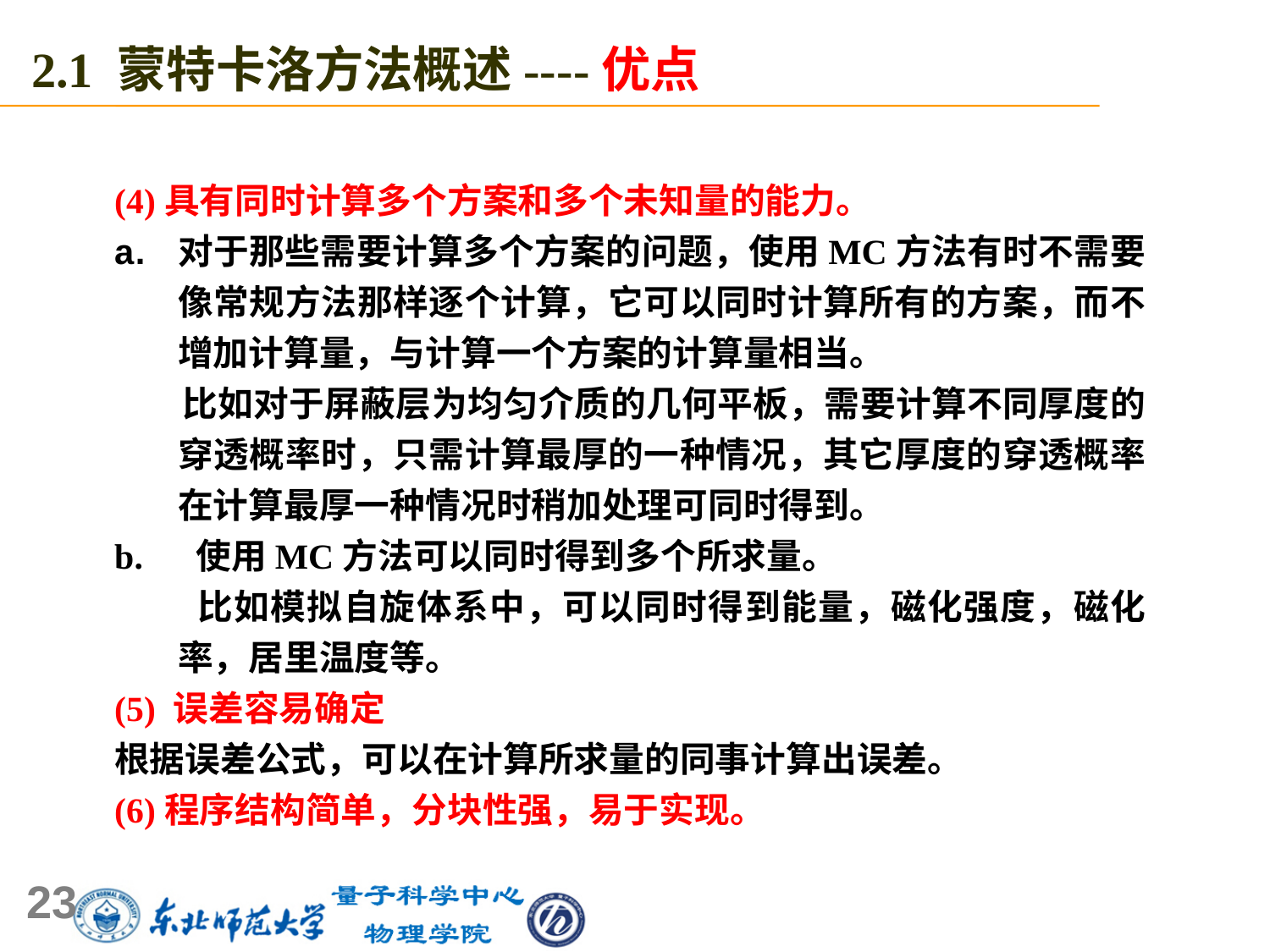

2.1 蒙特卡洛方法概述----优点

(4)具有同时计算多个方案和多个未知量的能力。
对于那些需要计算多个方案的问题，使用MC方法有时不需要像常规方法那样逐个计算，它可以同时计算所有的方案，而不增加计算量，与计算一个方案的计算量相当。
       比如对于屏蔽层为均匀介质的几何平板，需要计算不同厚度的穿透概率时，只需计算最厚的一种情况，其它厚度的穿透概率在计算最厚一种情况时稍加处理可同时得到。
b.     使用MC方法可以同时得到多个所求量。
        比如模拟自旋体系中，可以同时得到能量，磁化强度，磁化率，居里温度等。
(5) 误差容易确定
根据误差公式，可以在计算所求量的同事计算出误差。
(6)程序结构简单，分块性强，易于实现。
23